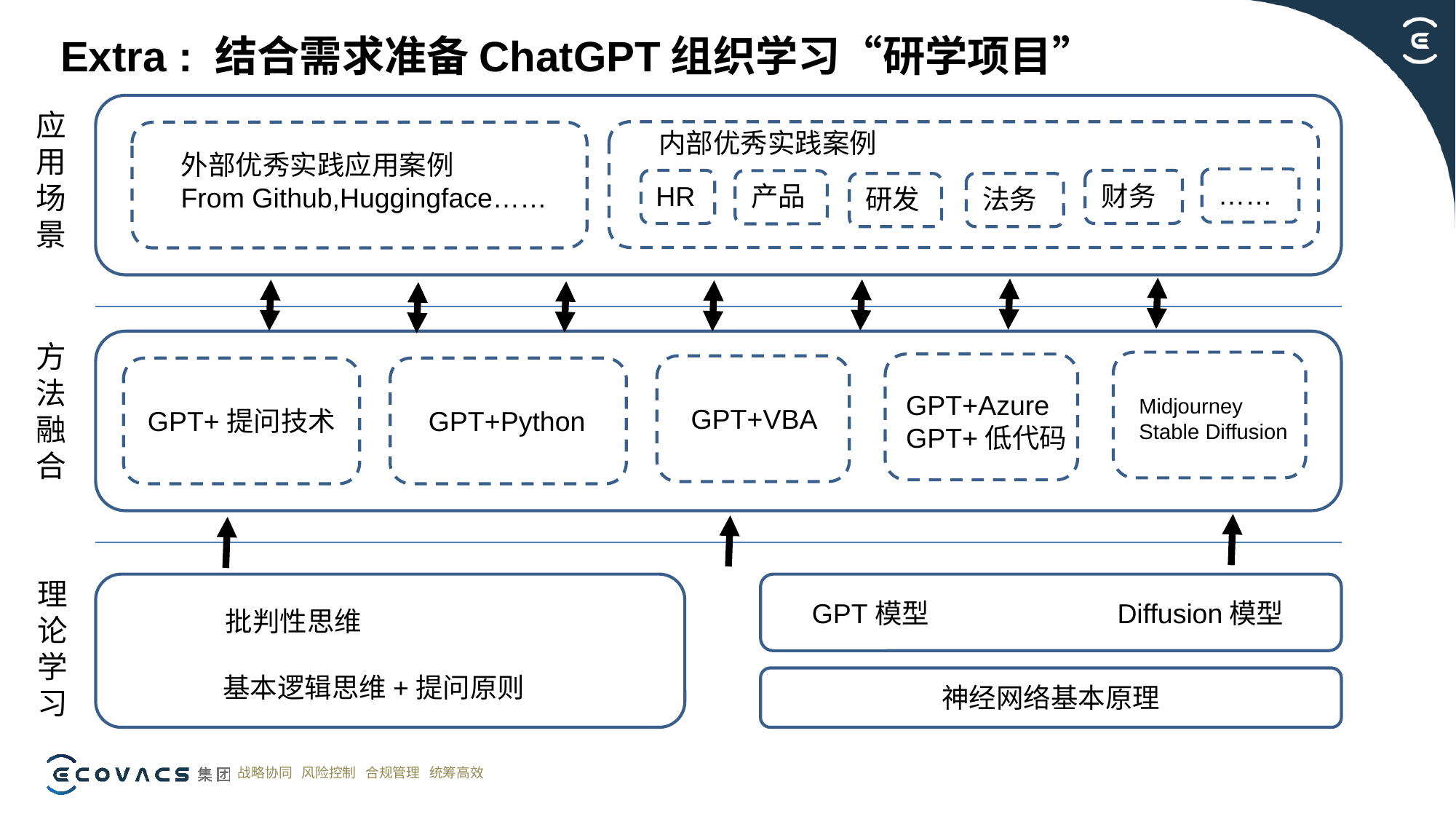

Extra : 结合需求准备ChatGPT组织学习“研学项目”

应
用
场
景
内部优秀实践案例

外部优秀实践应用案例
From Github,Huggingface……

……

HR

财务

产品

研发

法务

方
法
融
合

Midjourney
Stable Diffusion

GPT+Azure
GPT+低代码

GPT+VBA

GPT+提问技术

GPT+Python
理
论
学
习

GPT模型
Diffusion模型
批判性思维
基本逻辑思维+提问原则

神经网络基本原理